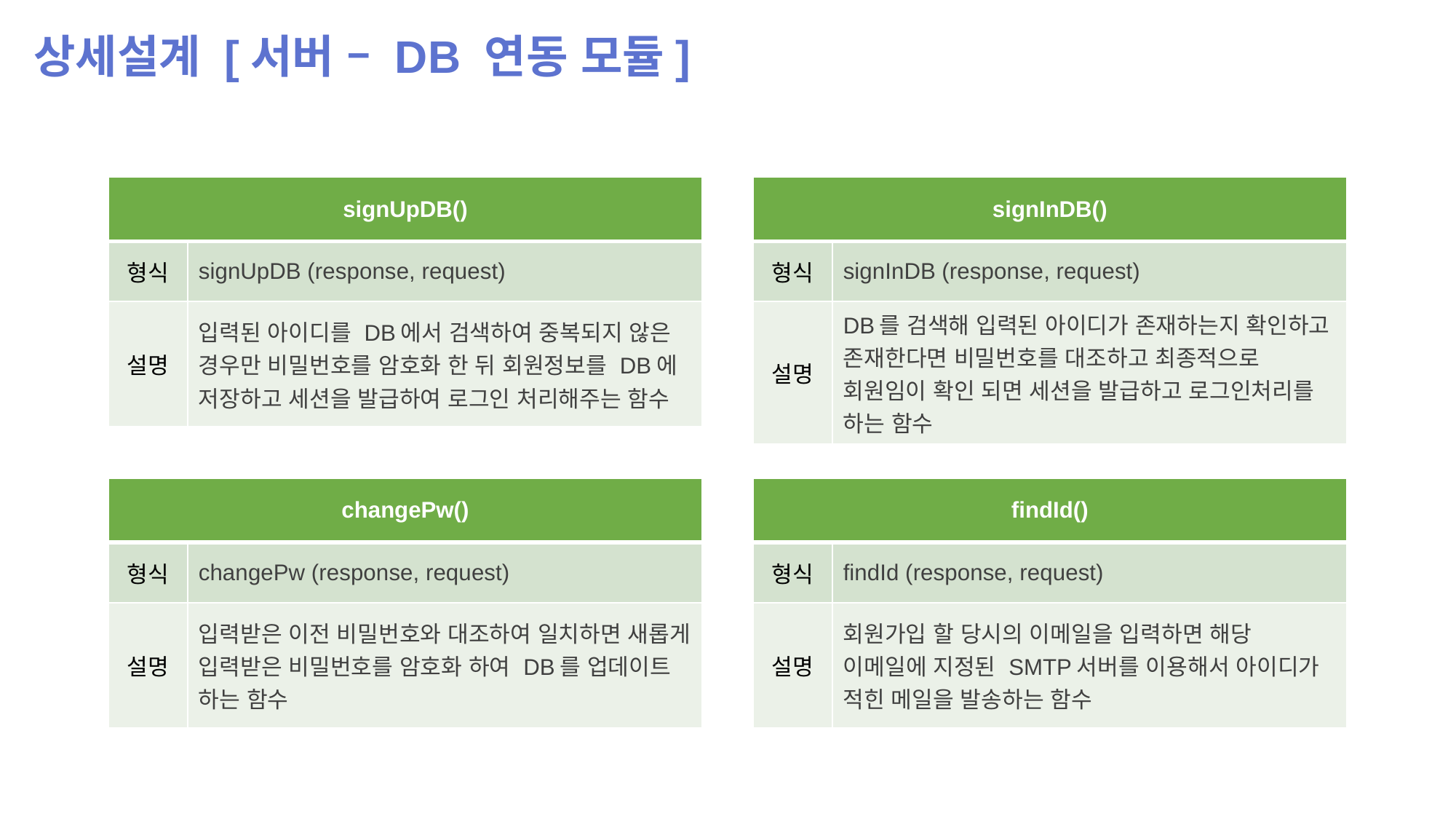

상세설계 [서버 – DB 연동 모듈]
| signUpDB() |  |
| --- | --- |
| 형식 | signUpDB (response, request) |
| 설명 | 입력된 아이디를 DB에서 검색하여 중복되지 않은 경우만 비밀번호를 암호화 한 뒤 회원정보를 DB에 저장하고 세션을 발급하여 로그인 처리해주는 함수 |
| signInDB() |  |
| --- | --- |
| 형식 | signInDB (response, request) |
| 설명 | DB를 검색해 입력된 아이디가 존재하는지 확인하고 존재한다면 비밀번호를 대조하고 최종적으로 회원임이 확인 되면 세션을 발급하고 로그인처리를 하는 함수 |
| changePw() |  |
| --- | --- |
| 형식 | changePw (response, request) |
| 설명 | 입력받은 이전 비밀번호와 대조하여 일치하면 새롭게 입력받은 비밀번호를 암호화 하여 DB를 업데이트 하는 함수 |
| findId() |  |
| --- | --- |
| 형식 | findId (response, request) |
| 설명 | 회원가입 할 당시의 이메일을 입력하면 해당 이메일에 지정된 SMTP서버를 이용해서 아이디가 적힌 메일을 발송하는 함수 |